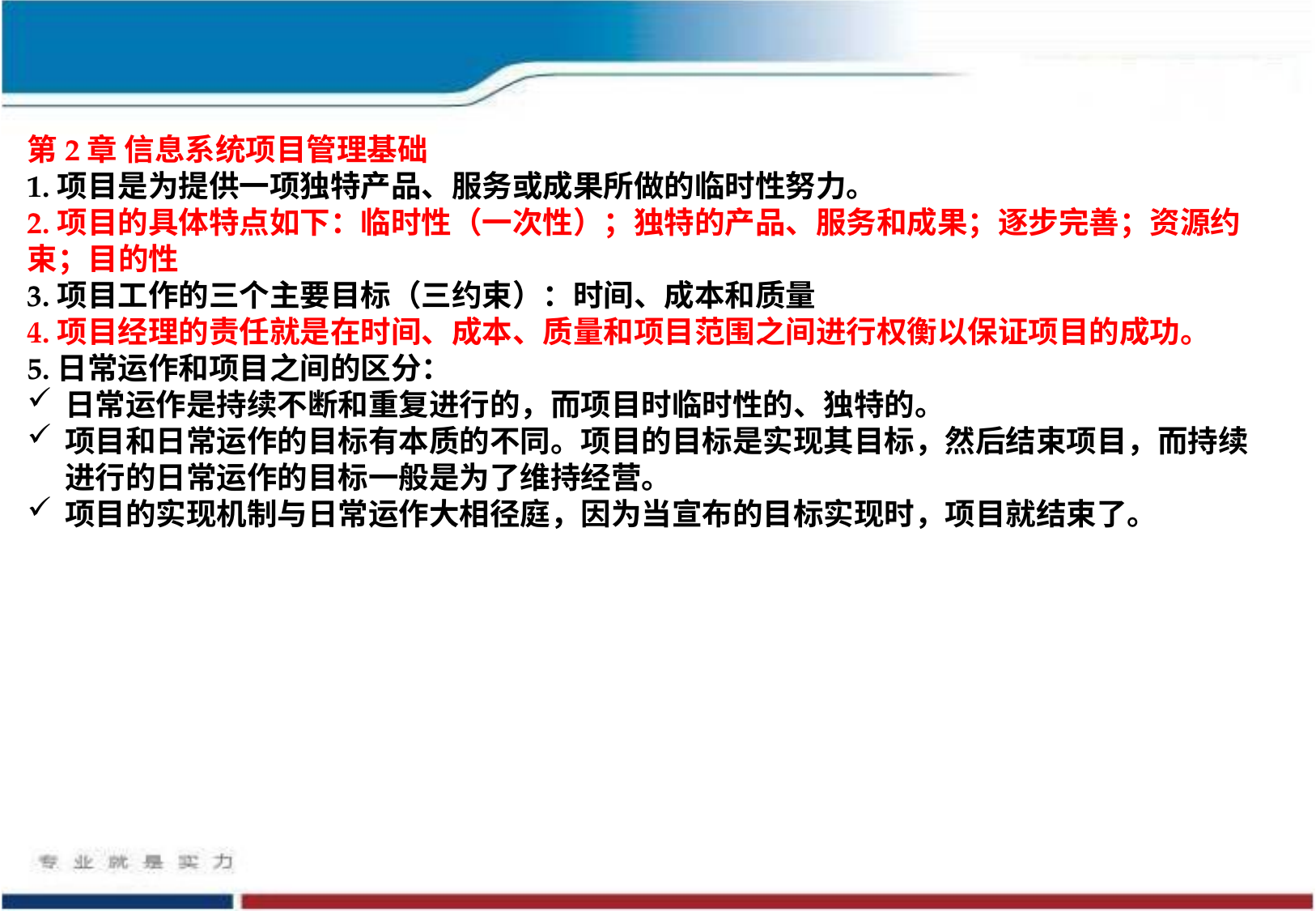

第2章 信息系统项目管理基础
1.项目是为提供一项独特产品、服务或成果所做的临时性努力。
2.项目的具体特点如下：临时性（一次性）；独特的产品、服务和成果；逐步完善；资源约束；目的性
3.项目工作的三个主要目标（三约束）：时间、成本和质量
4.项目经理的责任就是在时间、成本、质量和项目范围之间进行权衡以保证项目的成功。
5.日常运作和项目之间的区分：
日常运作是持续不断和重复进行的，而项目时临时性的、独特的。
项目和日常运作的目标有本质的不同。项目的目标是实现其目标，然后结束项目，而持续进行的日常运作的目标一般是为了维持经营。
项目的实现机制与日常运作大相径庭，因为当宣布的目标实现时，项目就结束了。